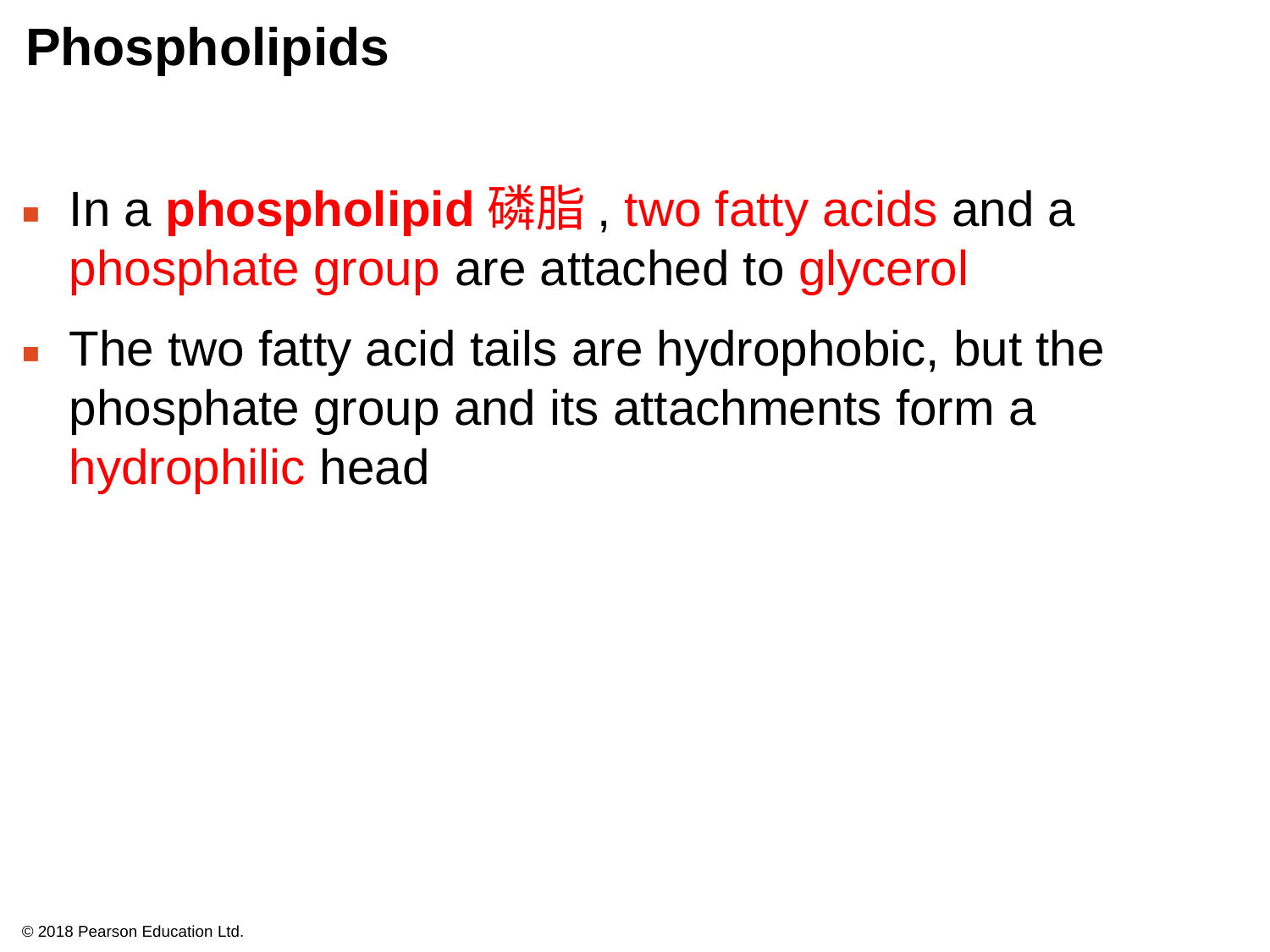

# Phospholipids
In a phospholipid磷脂, two fatty acids and a phosphate group are attached to glycerol
The two fatty acid tails are hydrophobic, but the phosphate group and its attachments form a hydrophilic head
© 2018 Pearson Education Ltd.